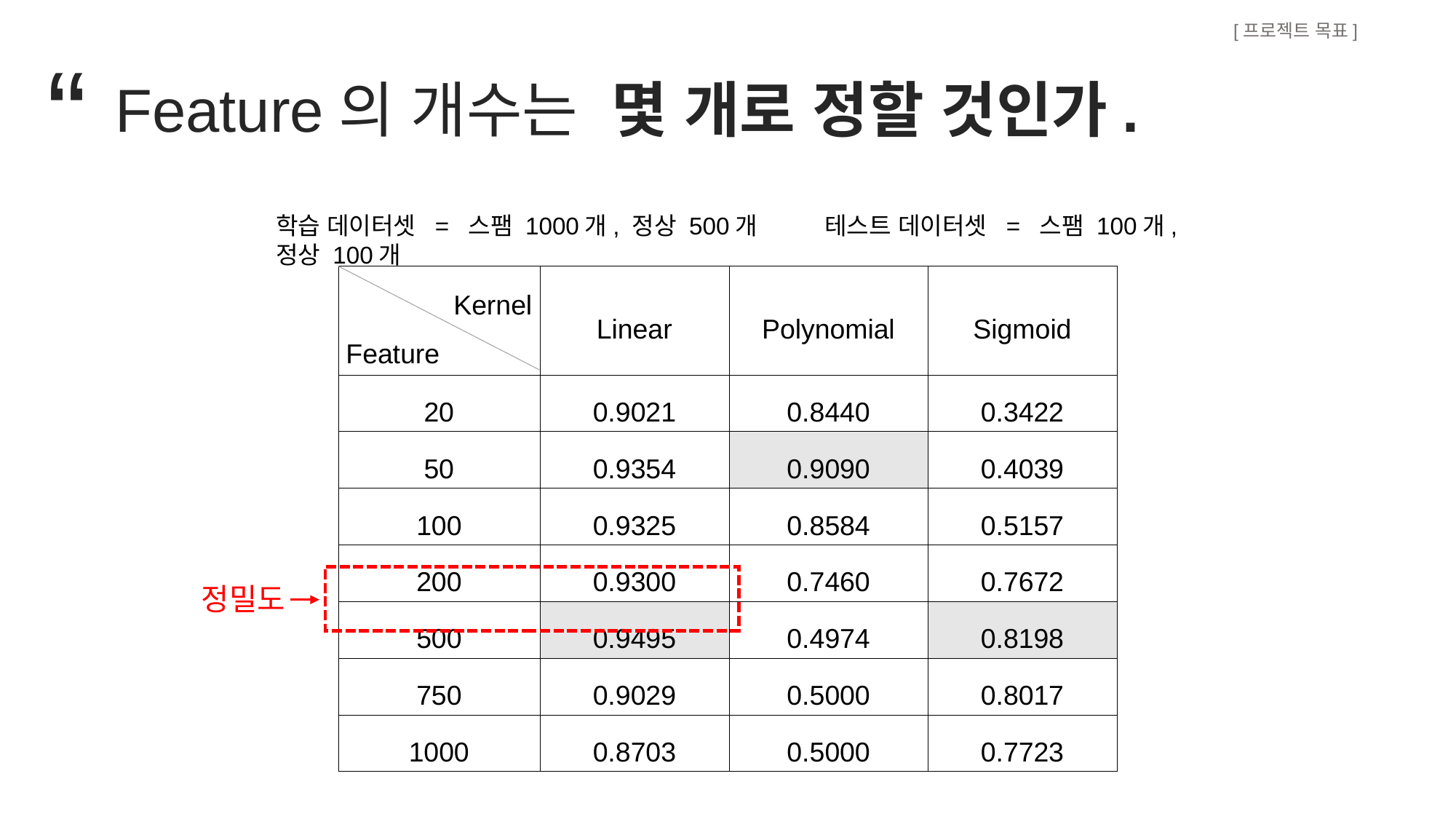

[프로젝트 목표]
“
Feature의 개수는  몇 개로 정할 것인가.
학습 데이터셋  =  스팸 1000개, 정상 500개          테스트 데이터셋  =  스팸 100개, 정상 100개
| Kernel Feature | Linear | Polynomial | Sigmoid |
| --- | --- | --- | --- |
| 20 | 0.9021 | 0.8440 | 0.3422 |
| 50 | 0.9354 | 0.9090 | 0.4039 |
| 100 | 0.9325 | 0.8584 | 0.5157 |
| 200 | 0.9300 | 0.7460 | 0.7672 |
| 500 | 0.9495 | 0.4974 | 0.8198 |
| 750 | 0.9029 | 0.5000 | 0.8017 |
| 1000 | 0.8703 | 0.5000 | 0.7723 |

정밀도